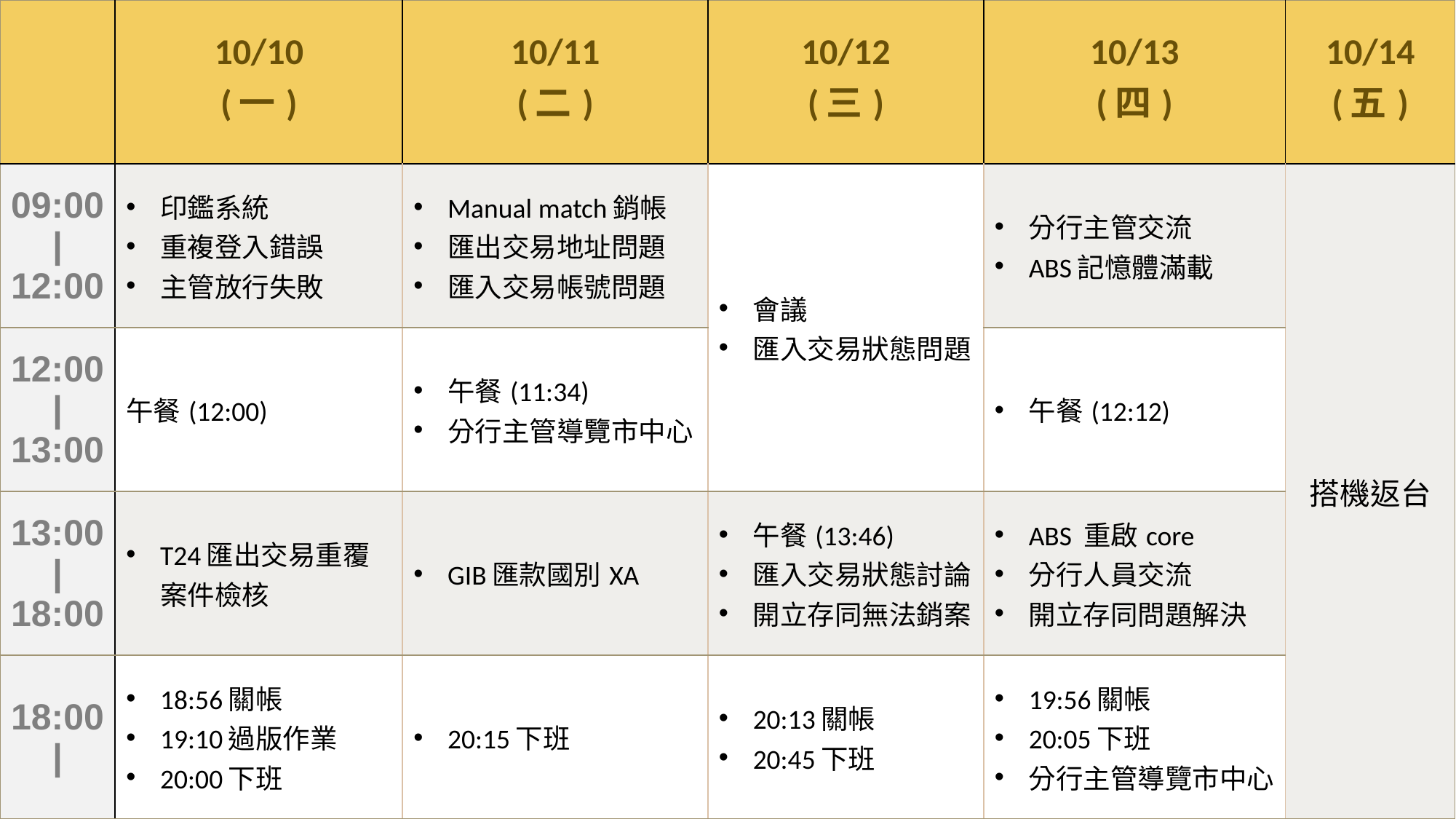

|  | 10/10 (一) | 10/11 (二) | 10/12 (三) | 10/13 (四) | 10/14 (五) |
| --- | --- | --- | --- | --- | --- |
| 09:00 | 12:00 | 印鑑系統 重複登入錯誤 主管放行失敗 | Manual match銷帳 匯出交易地址問題 匯入交易帳號問題 | 會議 匯入交易狀態問題 | 分行主管交流 ABS記憶體滿載 | 搭機返台 |
| 12:00 | 13:00 | 午餐(12:00) | 午餐(11:34) 分行主管導覽市中心 |  | 午餐(12:12) |  |
| 13:00 | 18:00 | T24匯出交易重覆案件檢核 | GIB匯款國別XA | 午餐(13:46) 匯入交易狀態討論 開立存同無法銷案 | ABS 重啟core 分行人員交流 開立存同問題解決 |  |
| 18:00 | | 18:56關帳 19:10過版作業 20:00下班 | 20:15下班 | 20:13關帳 20:45下班 | 19:56關帳 20:05下班 分行主管導覽市中心 |  |